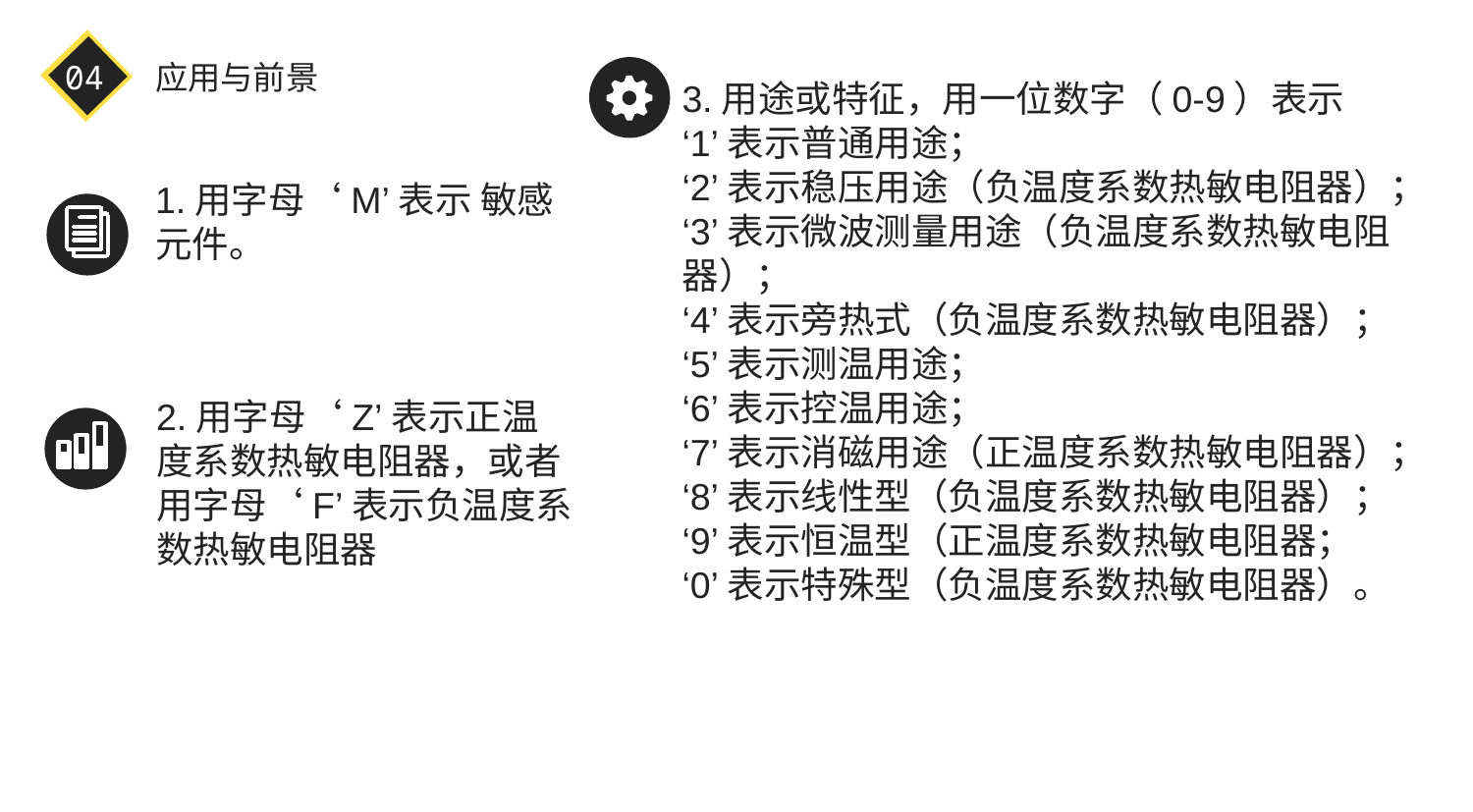

04
应用与前景

3.用途或特征，用一位数字（0-9）表示
‘1’表示普通用途；
‘2’表示稳压用途（负温度系数热敏电阻器）；
‘3’表示微波测量用途（负温度系数热敏电阻器）；
‘4’表示旁热式（负温度系数热敏电阻器）；
‘5’表示测温用途；
‘6’表示控温用途；
‘7’表示消磁用途（正温度系数热敏电阻器）；
‘8’表示线性型（负温度系数热敏电阻器）；
‘9’表示恒温型（正温度系数热敏电阻器；
‘0’表示特殊型（负温度系数热敏电阻器）。
1.用字母‘M’表示 敏感元件。

2.用字母‘Z’表示正温度系数热敏电阻器，或者用字母‘F’表示负温度系数热敏电阻器